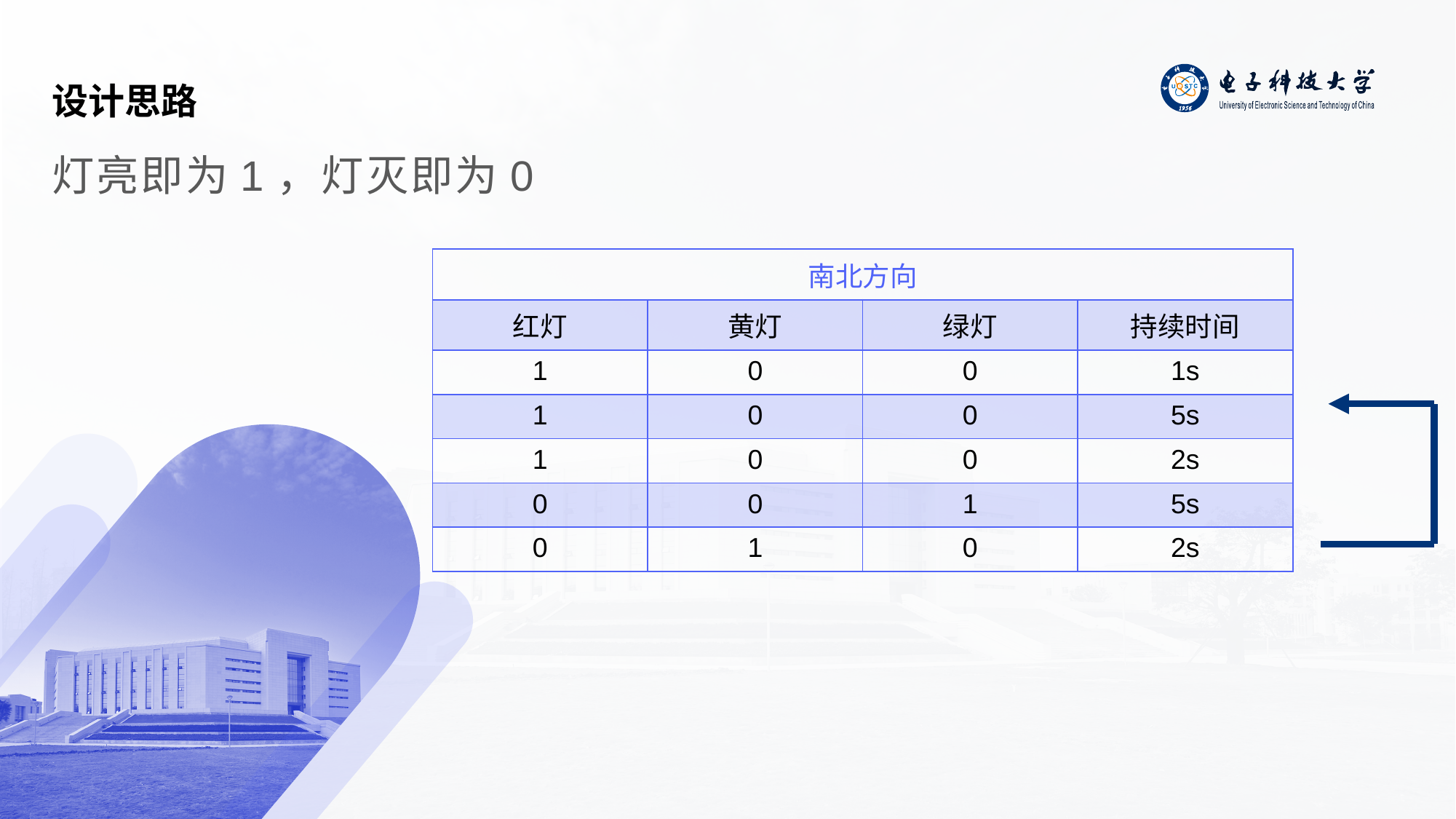

# 设计思路
灯亮即为1，灯灭即为0

| 南北方向 |  |  |  |
| --- | --- | --- | --- |
| 红灯 | 黄灯 | 绿灯 | 持续时间 |
| 1 | 0 | 0 | 1s |
| 1 | 0 | 0 | 5s |
| 1 | 0 | 0 | 2s |
| 0 | 0 | 1 | 5s |
| 0 | 1 | 0 | 2s |